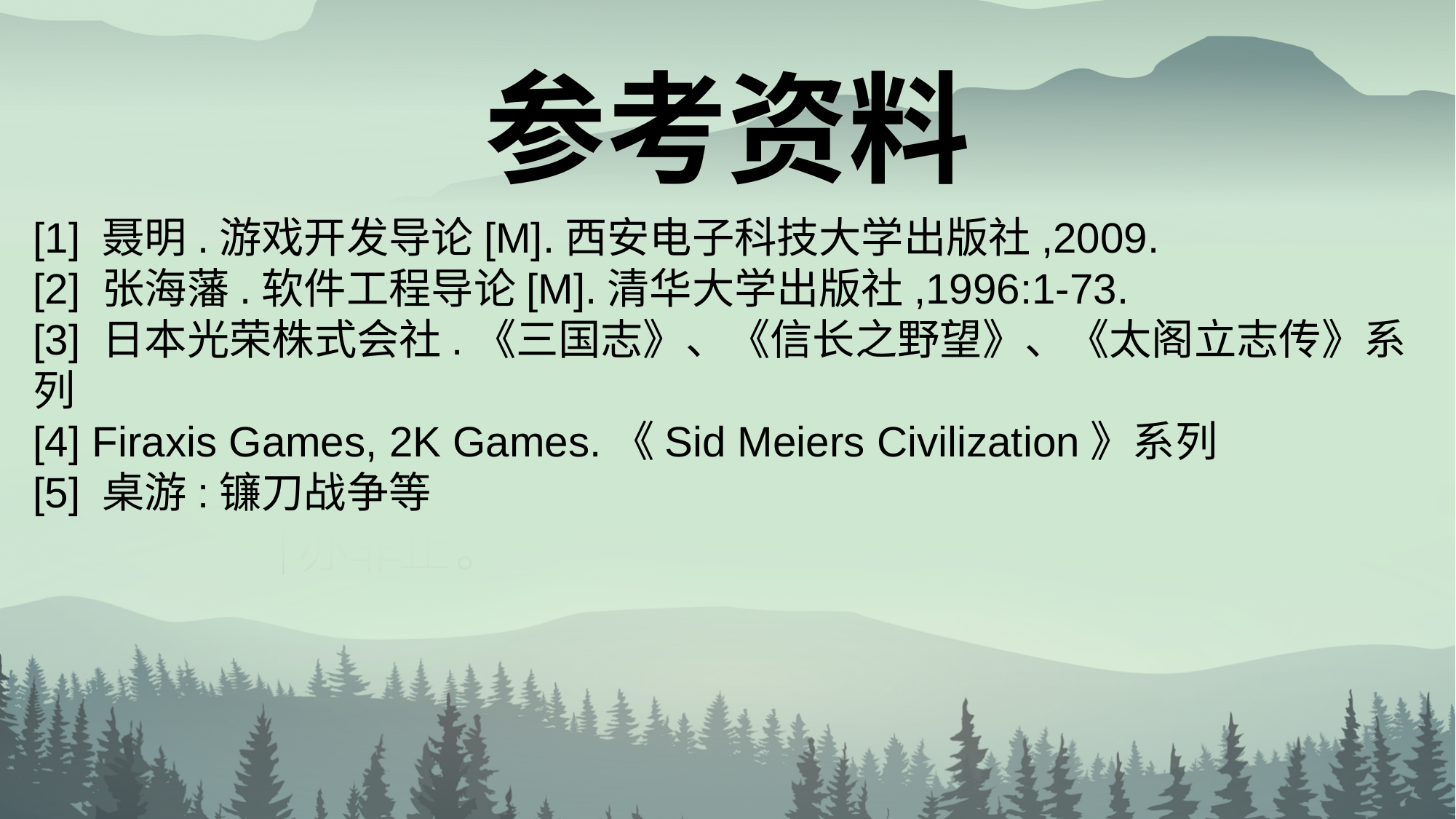

参考资料
[1] 聂明.游戏开发导论[M].西安电子科技大学出版社,2009.
[2] 张海藩.软件工程导论[M].清华大学出版社,1996:1-73.
[3] 日本光荣株式会社.《三国志》、《信长之野望》、《太阁立志传》系列
[4] Firaxis Games, 2K Games.《Sid Meiers Civilization》系列
[5] 桌游:镰刀战争等